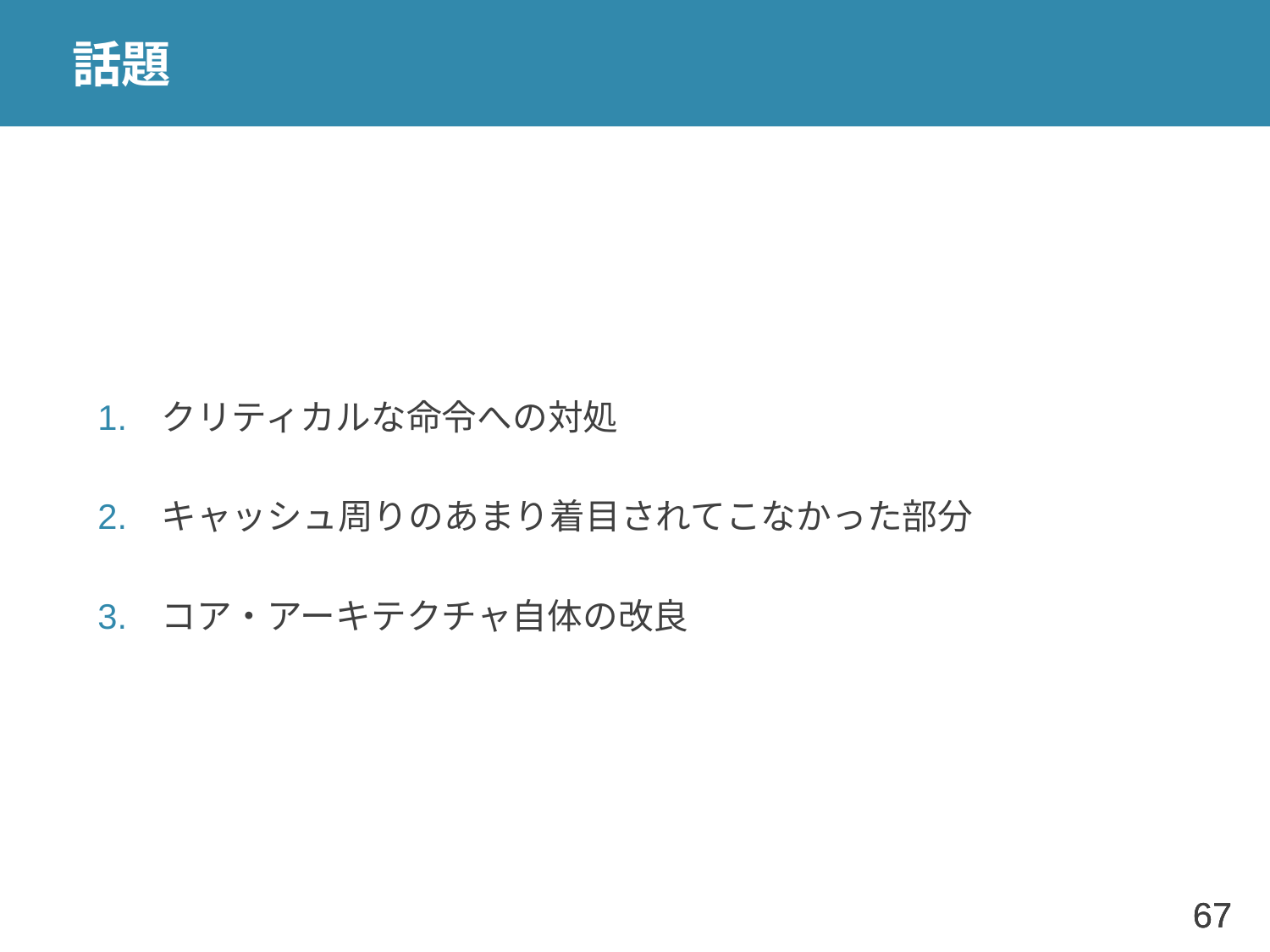

# 話題
クリティカルな命令への対処
キャッシュ周りのあまり着目されてこなかった部分
コア・アーキテクチャ自体の改良